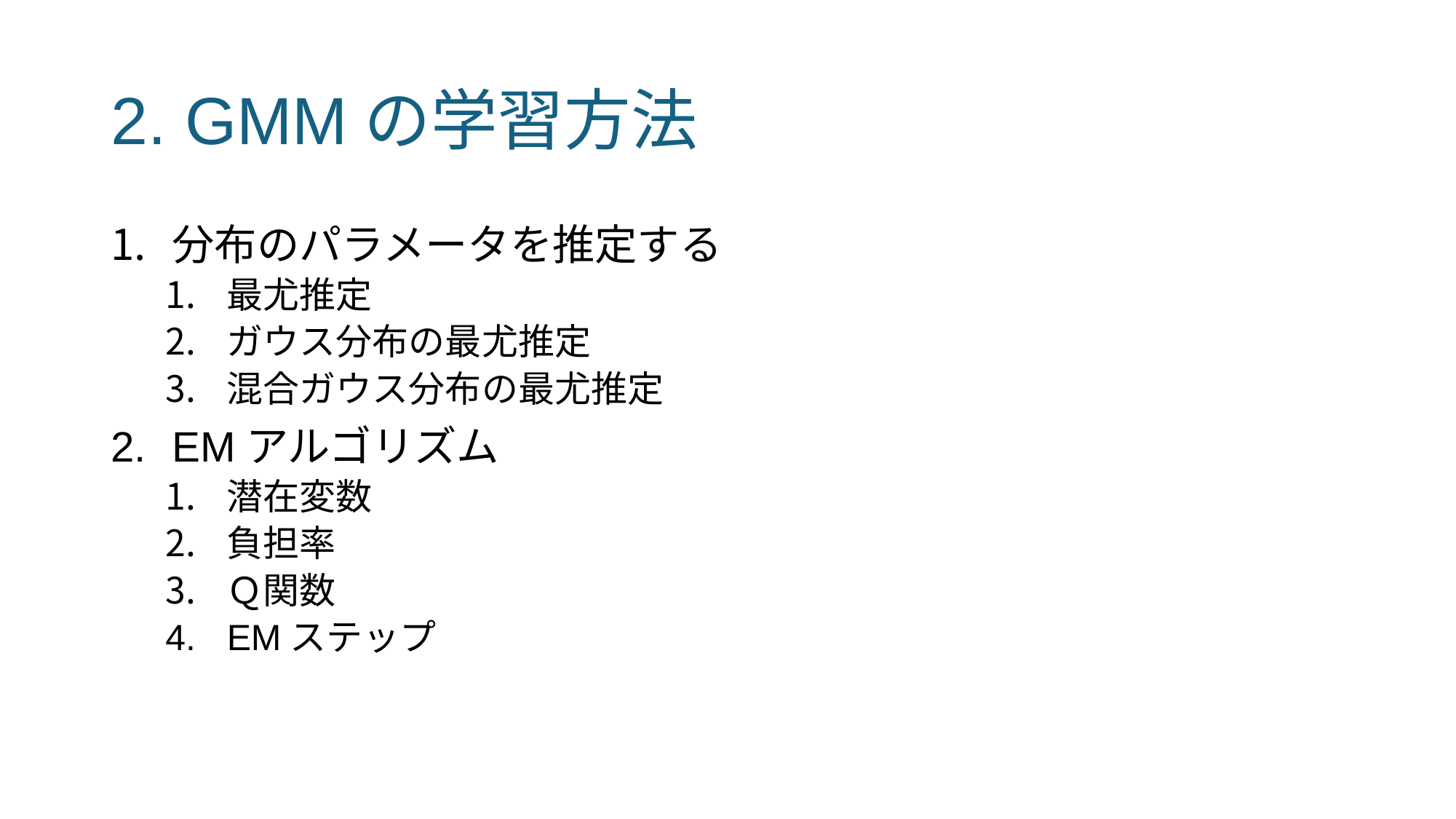

# 2. GMMの学習方法
分布のパラメータを推定する
最尤推定
ガウス分布の最尤推定
混合ガウス分布の最尤推定
EMアルゴリズム
潜在変数
負担率
Ｑ関数
EMステップ